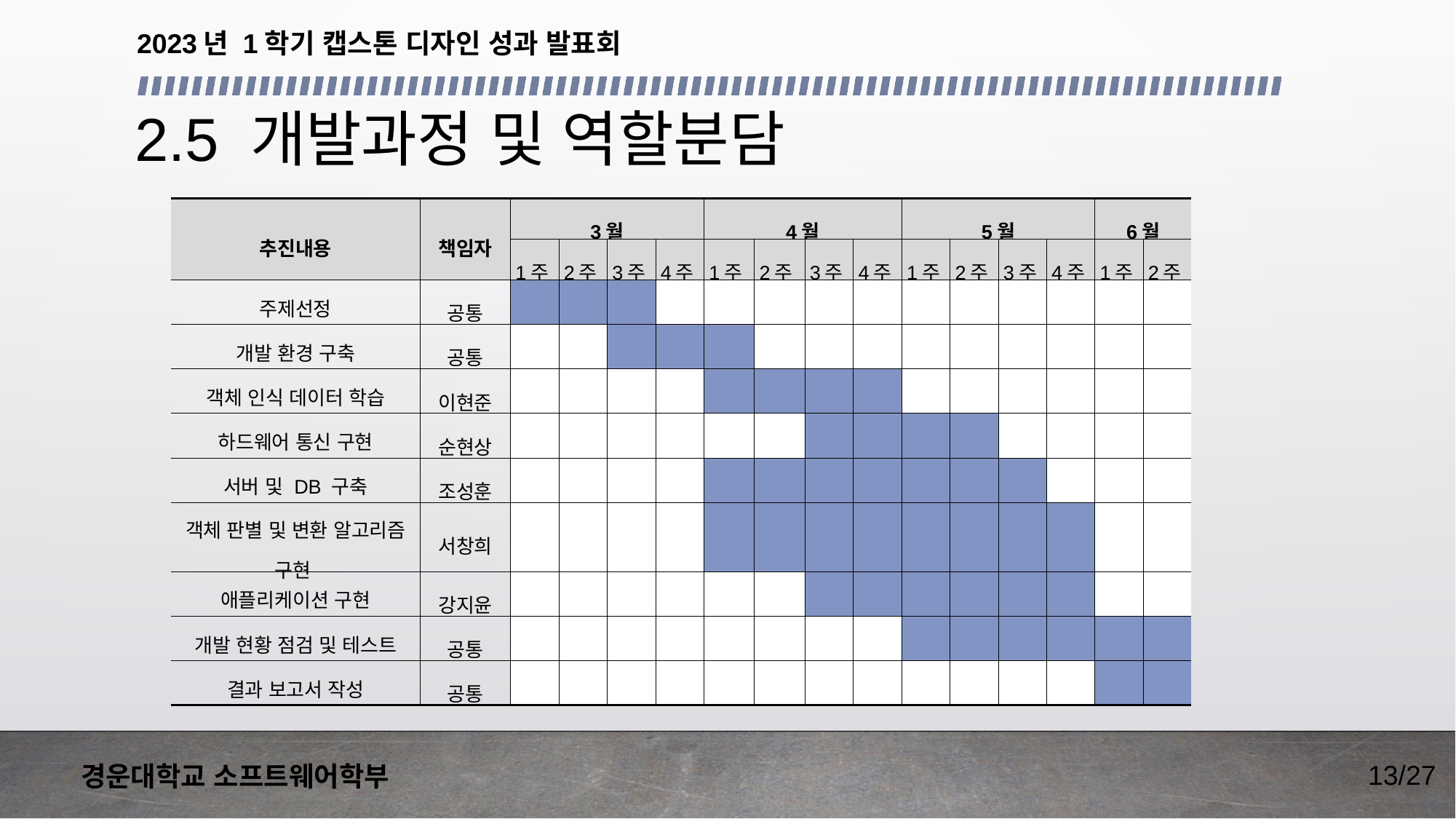

2023년 1학기 캡스톤 디자인 성과 발표회
2.5 개발과정 및 역할분담
| 추진내용 | 책임자 | 3월 |  |  |  | 4월 |  |  |  | 5월 |  |  |  | 6월 |  |
| --- | --- | --- | --- | --- | --- | --- | --- | --- | --- | --- | --- | --- | --- | --- | --- |
|  |  | 1주 | 2주 | 3주 | 4주 | 1주 | 2주 | 3주 | 4주 | 1주 | 2주 | 3주 | 4주 | 1주 | 2주 |
| 주제선정 | 공통 |  |  |  |  |  |  |  |  |  |  |  |  |  |  |
| 개발 환경 구축 | 공통 |  |  |  |  |  |  |  |  |  |  |  |  |  |  |
| 객체 인식 데이터 학습 | 이현준 |  |  |  |  |  |  |  |  |  |  |  |  |  |  |
| 하드웨어 통신 구현 | 순현상 |  |  |  |  |  |  |  |  |  |  |  |  |  |  |
| 서버 및 DB 구축 | 조성훈 |  |  |  |  |  |  |  |  |  |  |  |  |  |  |
| 객체 판별 및 변환 알고리즘 구현 | 서창희 |  |  |  |  |  |  |  |  |  |  |  |  |  |  |
| 애플리케이션 구현 | 강지윤 |  |  |  |  |  |  |  |  |  |  |  |  |  |  |
| 개발 현황 점검 및 테스트 | 공통 |  |  |  |  |  |  |  |  |  |  |  |  |  |  |
| 결과 보고서 작성 | 공통 |  |  |  |  |  |  |  |  |  |  |  |  |  |  |
13/27
경운대학교 소프트웨어학부